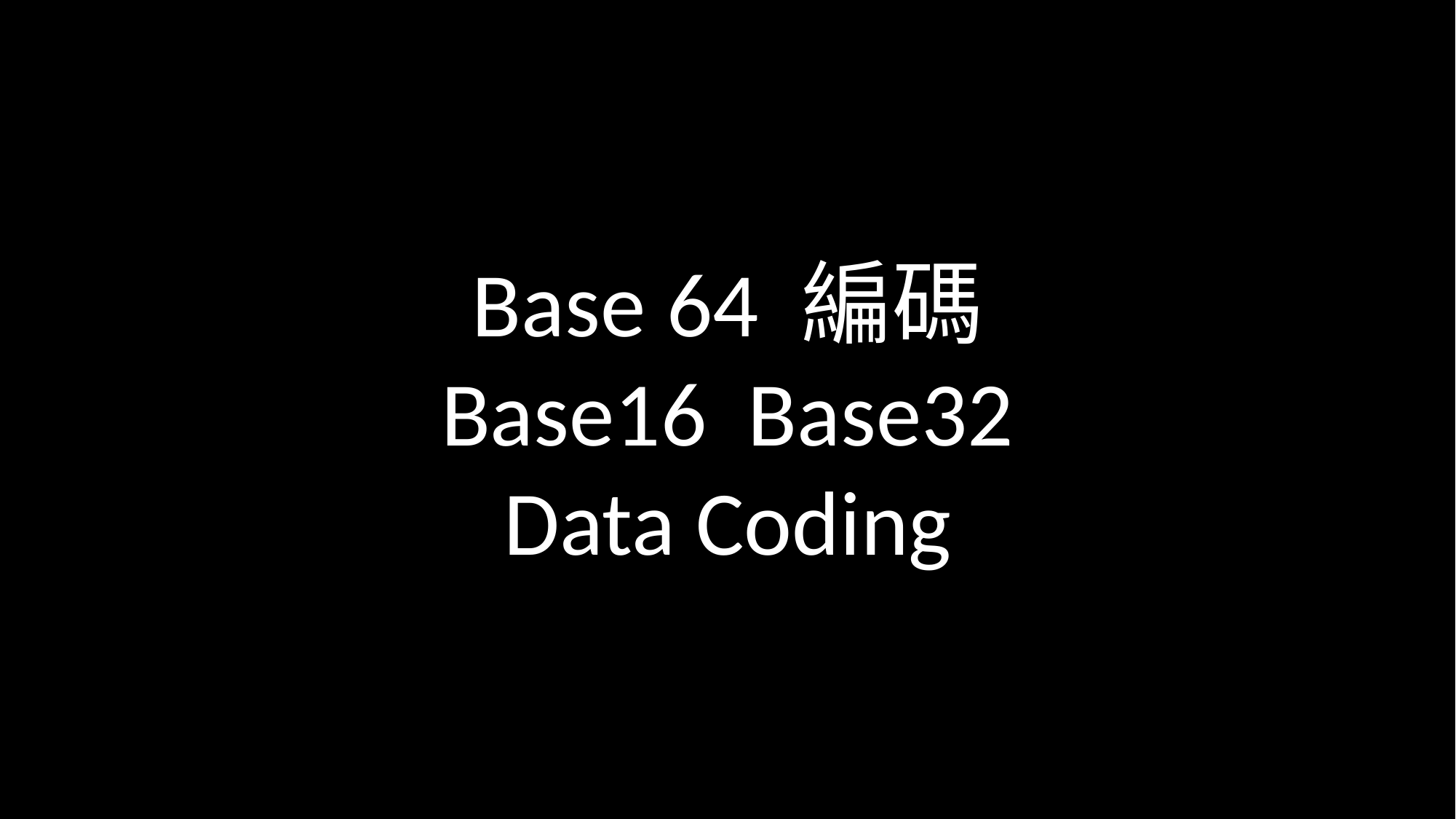

Base 64 編碼
Base16  Base32
Data Coding
#